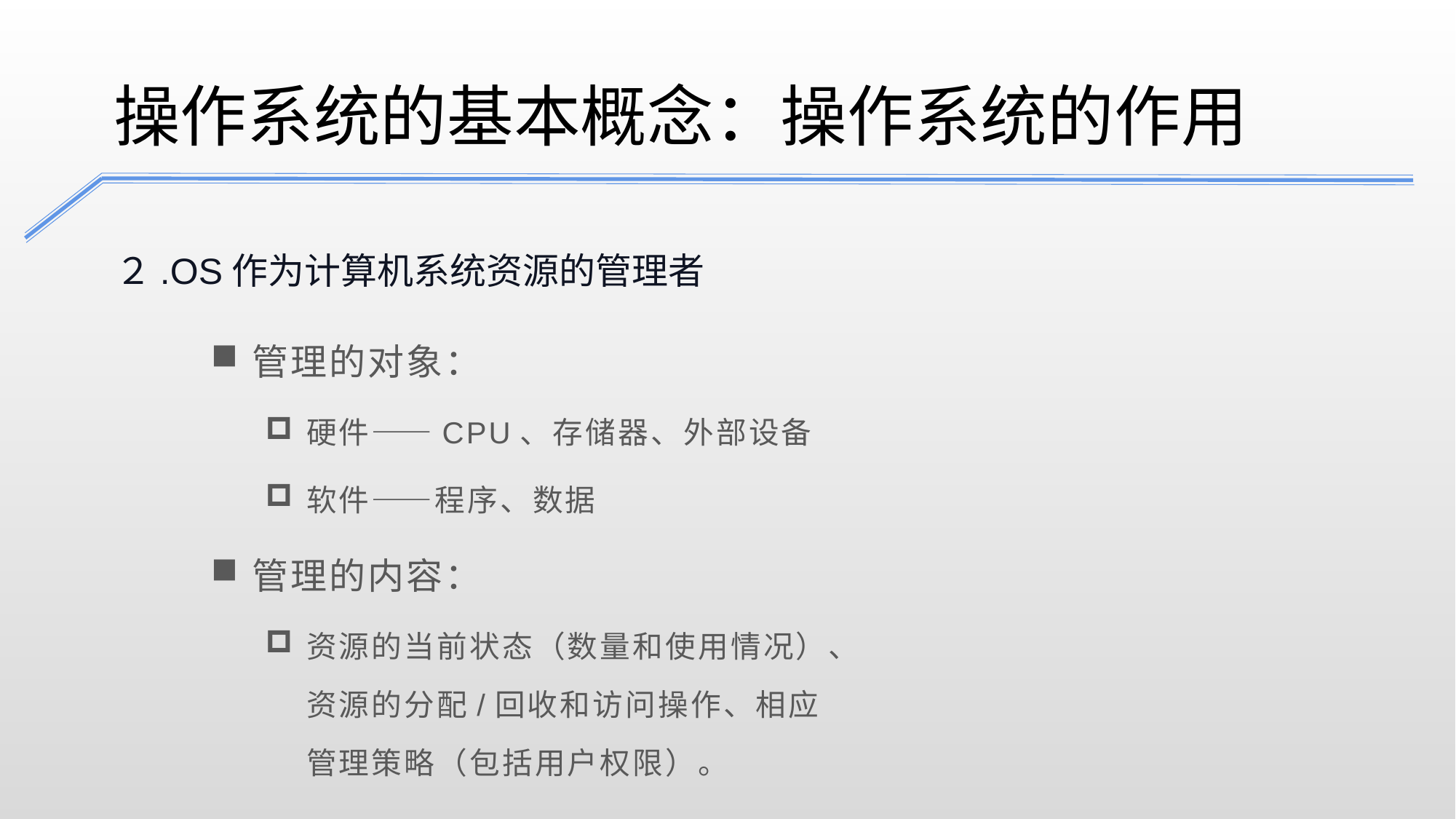

操作系统的基本概念：操作系统的作用
２.OS作为计算机系统资源的管理者
管理的对象：
硬件——CPU、存储器、外部设备
软件——程序、数据
管理的内容：
资源的当前状态（数量和使用情况）、资源的分配/回收和访问操作、相应管理策略（包括用户权限）。